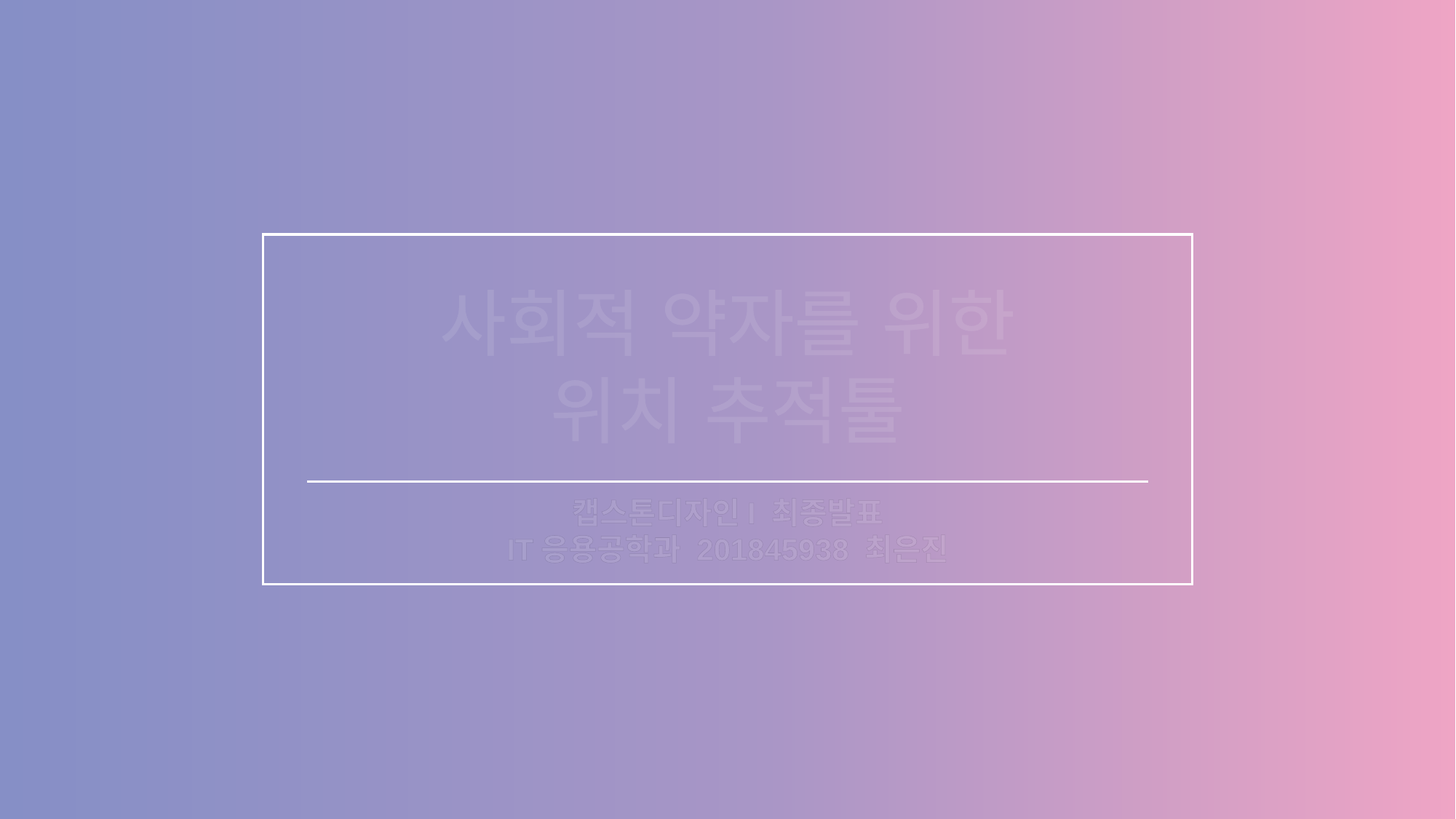

사회적 약자를 위한
위치 추적툴
캡스톤디자인I 최종발표
IT응용공학과 201845938 최은진